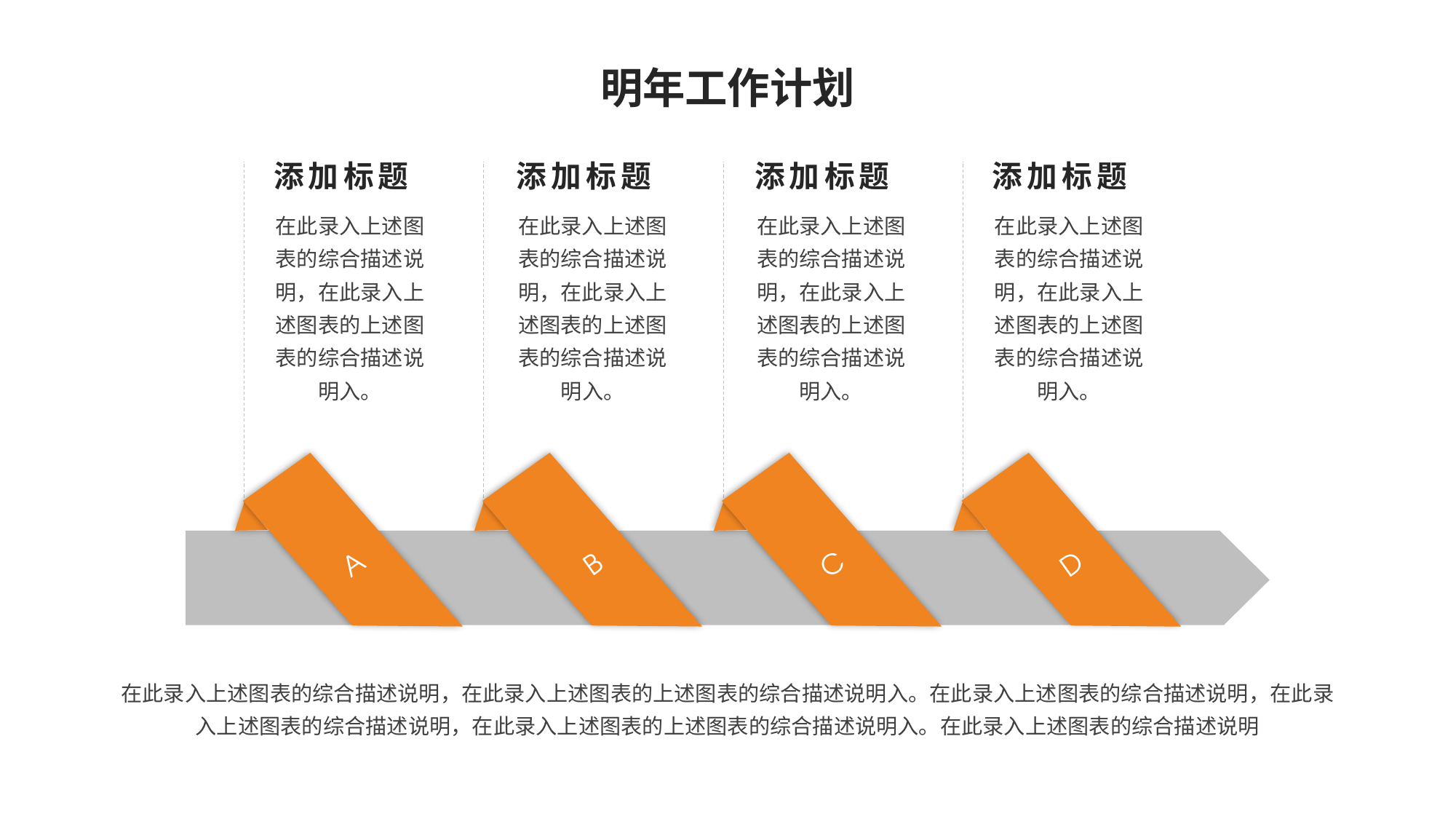

明年工作计划
添加标题
在此录入上述图表的综合描述说明，在此录入上述图表的上述图表的综合描述说明入。
添加标题
在此录入上述图表的综合描述说明，在此录入上述图表的上述图表的综合描述说明入。
添加标题
在此录入上述图表的综合描述说明，在此录入上述图表的上述图表的综合描述说明入。
添加标题
在此录入上述图表的综合描述说明，在此录入上述图表的上述图表的综合描述说明入。
A

B

C

D

在此录入上述图表的综合描述说明，在此录入上述图表的上述图表的综合描述说明入。在此录入上述图表的综合描述说明，在此录入上述图表的综合描述说明，在此录入上述图表的上述图表的综合描述说明入。在此录入上述图表的综合描述说明